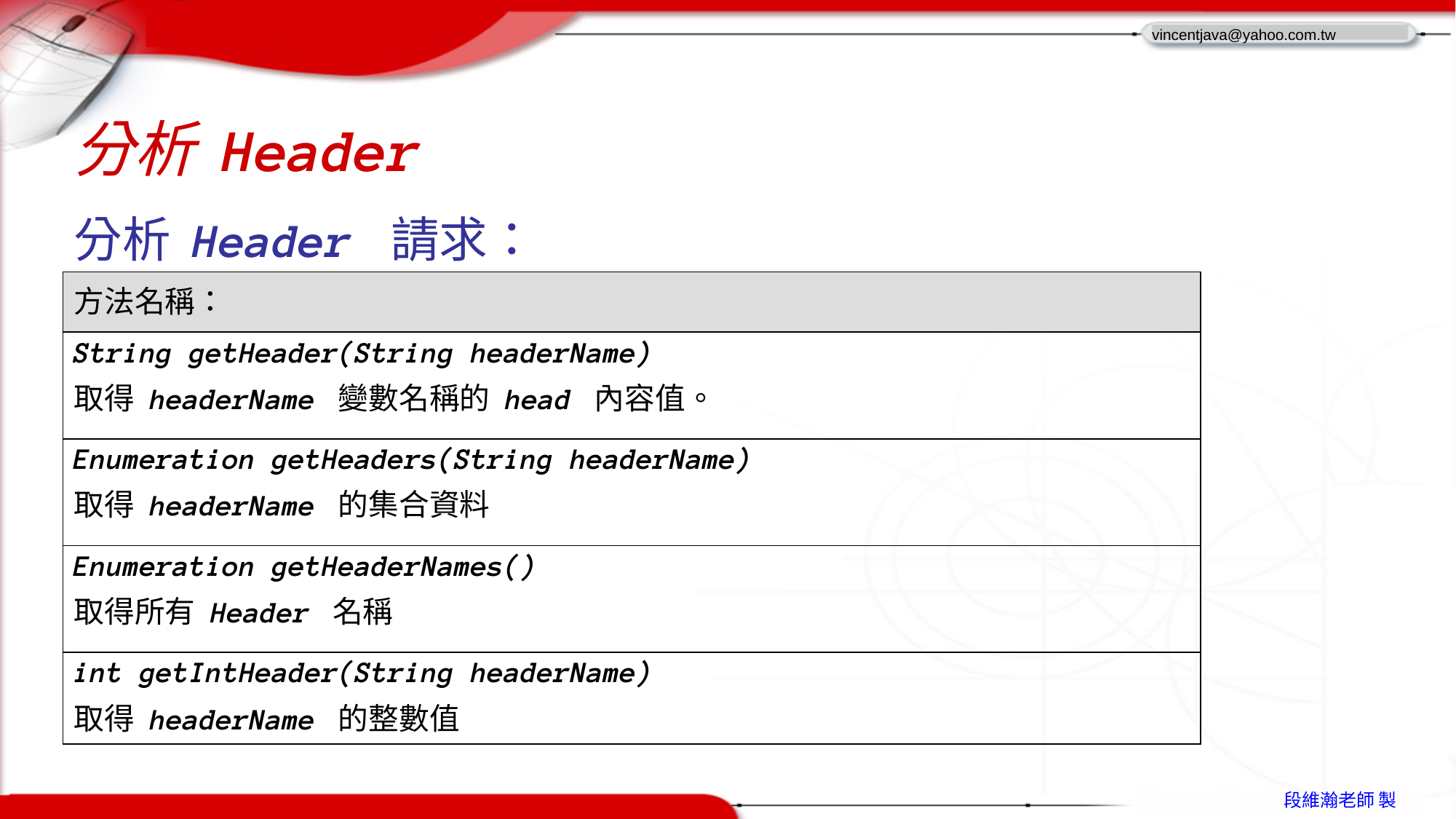

# 分析 Header
分析 Header 請求：
| 方法名稱： |
| --- |
| String getHeader(String headerName) 取得 headerName 變數名稱的 head 內容值。 |
| Enumeration getHeaders(String headerName) 取得 headerName 的集合資料 |
| Enumeration getHeaderNames() 取得所有 Header 名稱 |
| int getIntHeader(String headerName) 取得 headerName 的整數值 |